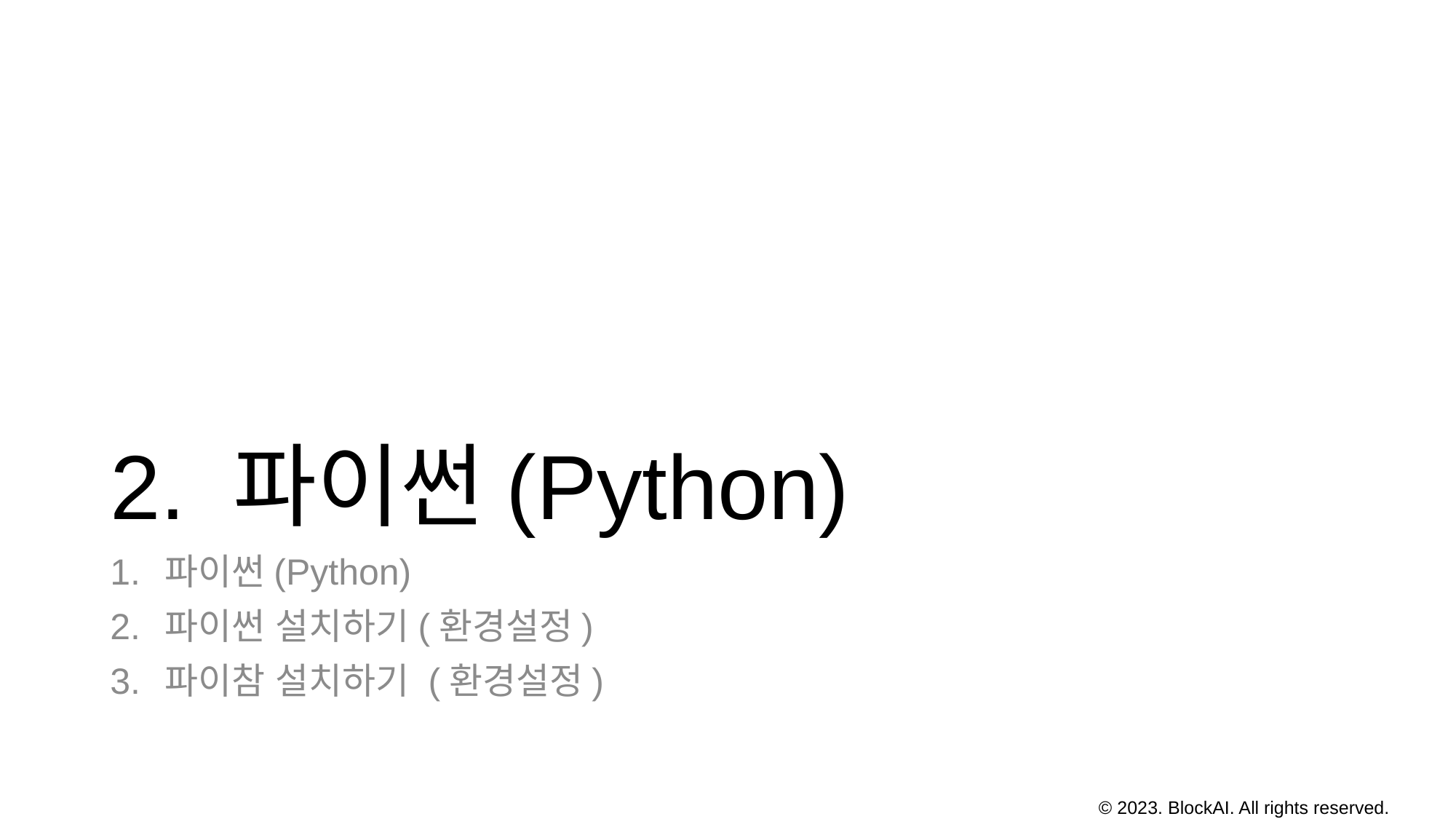

# 2. 파이썬(Python)
파이썬(Python)
파이썬 설치하기(환경설정)
파이참 설치하기 (환경설정)